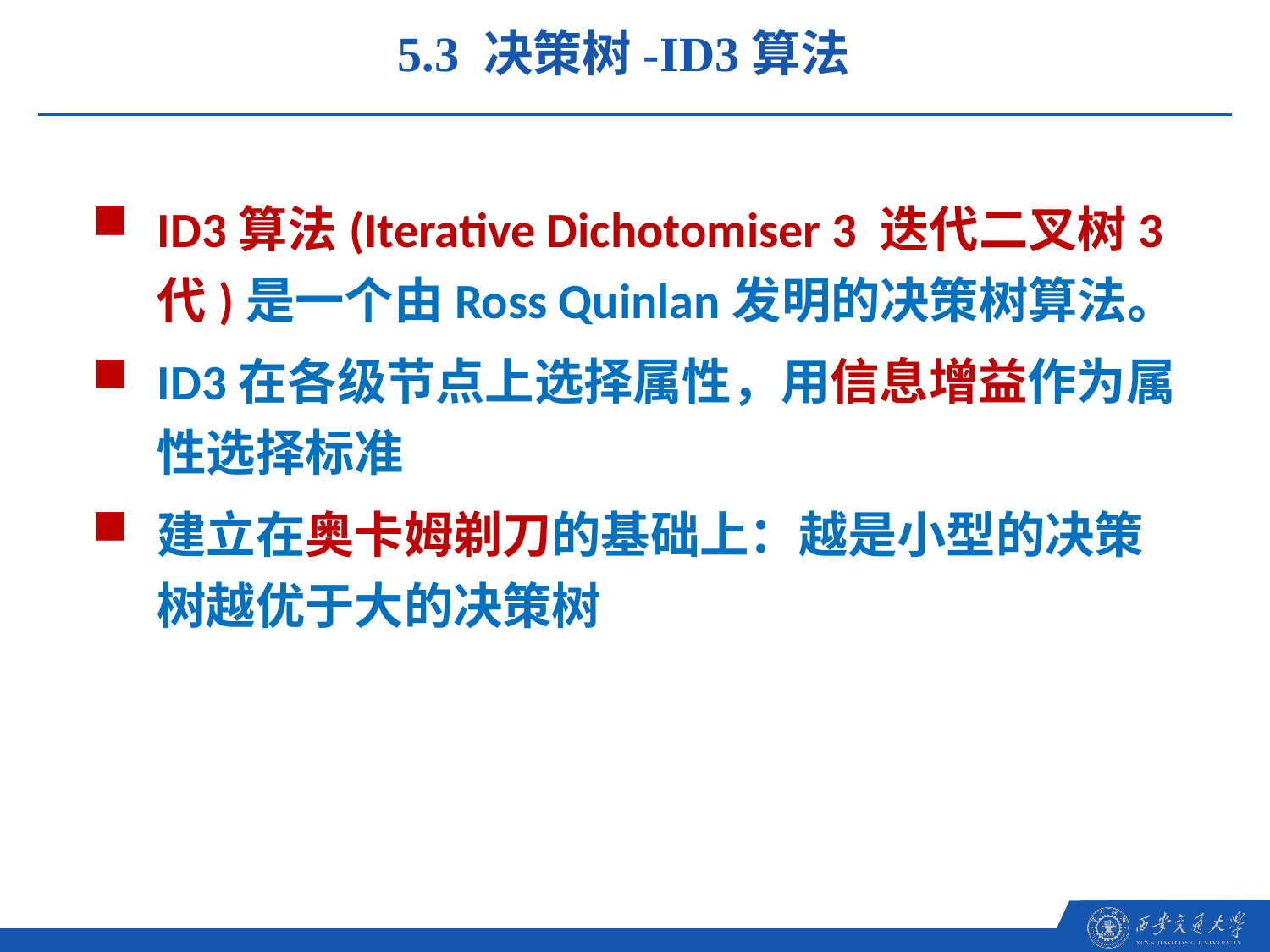

5.3 决策树-ID3算法

ID3算法(Iterative Dichotomiser 3 迭代二叉树3代)是一个由Ross Quinlan发明的决策树算法。
ID3在各级节点上选择属性，用信息增益作为属性选择标准
建立在奥卡姆剃刀的基础上：越是小型的决策树越优于大的决策树